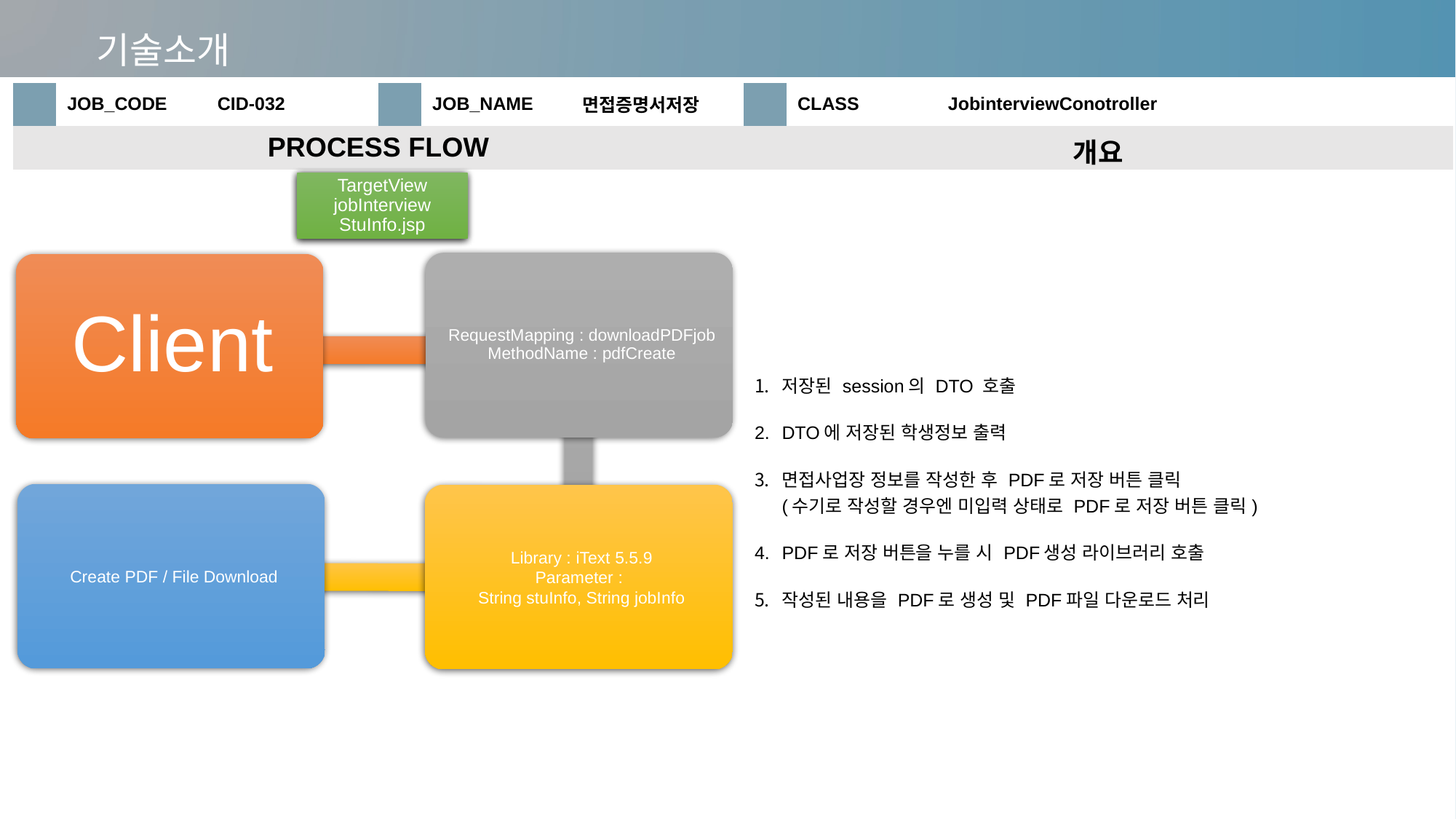

기술소개

|  | JOB\_CODE | CID-032 |  | JOB\_NAME | 면접증명서저장 |  | CLASS | JobinterviewConotroller |
| --- | --- | --- | --- | --- | --- | --- | --- | --- |
| PROCESS FLOW |  |  |  |  |  | 개요 |  |  |
|  |  |  |  |  |  | 저장된 session의 DTO 호출 DTO에 저장된 학생정보 출력 면접사업장 정보를 작성한 후 PDF로 저장 버튼 클릭 (수기로 작성할 경우엔 미입력 상태로 PDF로 저장 버튼 클릭) PDF로 저장 버튼을 누를 시 PDF생성 라이브러리 호출 작성된 내용을 PDF로 생성 및 PDF파일 다운로드 처리 |  |  |

TargetView
jobInterview
StuInfo.jsp
Client
RequestMapping : downloadPDFjob
MethodName : pdfCreate
Library : iText 5.5.9
Parameter :
String stuInfo, String jobInfo
Create PDF / File Download